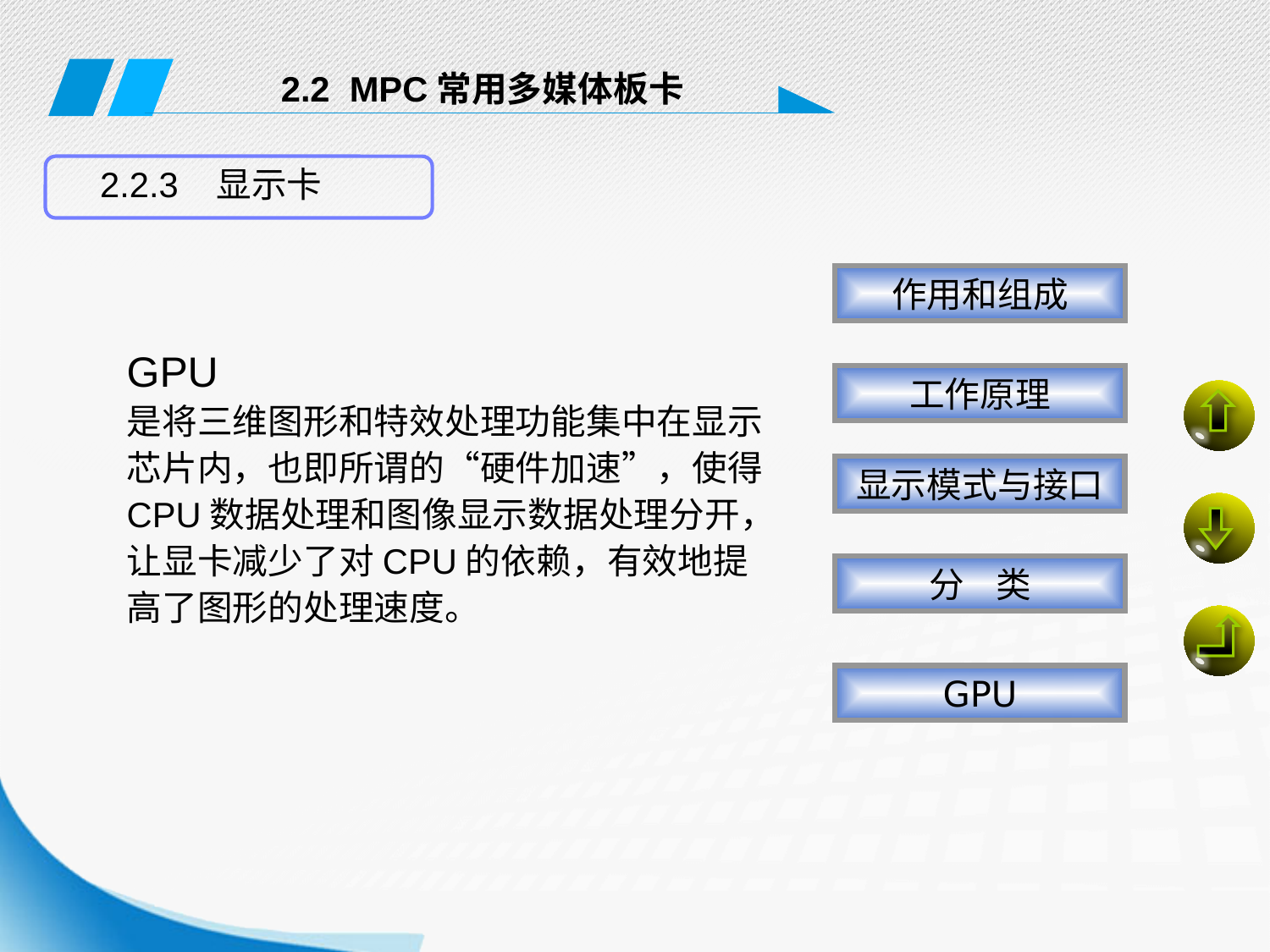

2.2  MPC常用多媒体板卡

2.2.3   显示卡
作用和组成
GPU
是将三维图形和特效处理功能集中在显示芯片内，也即所谓的“硬件加速”，使得CPU数据处理和图像显示数据处理分开，让显卡减少了对CPU的依赖，有效地提高了图形的处理速度。
工作原理

显示模式与接口

分    类

GPU